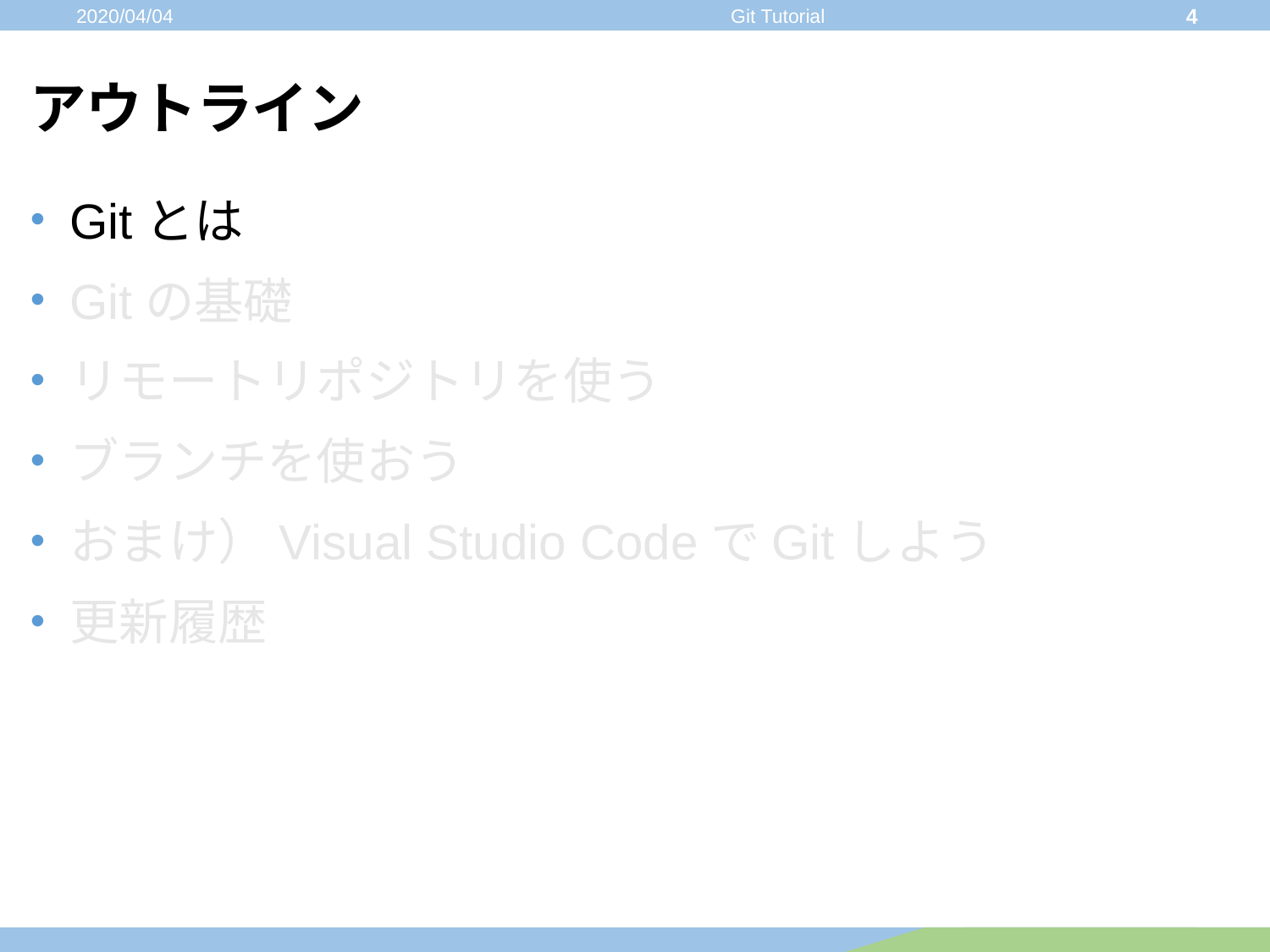

2020/04/04
4
Git Tutorial
# アウトライン
Gitとは
Gitの基礎
リモートリポジトリを使う
ブランチを使おう
おまけ）Visual Studio CodeでGitしよう
更新履歴